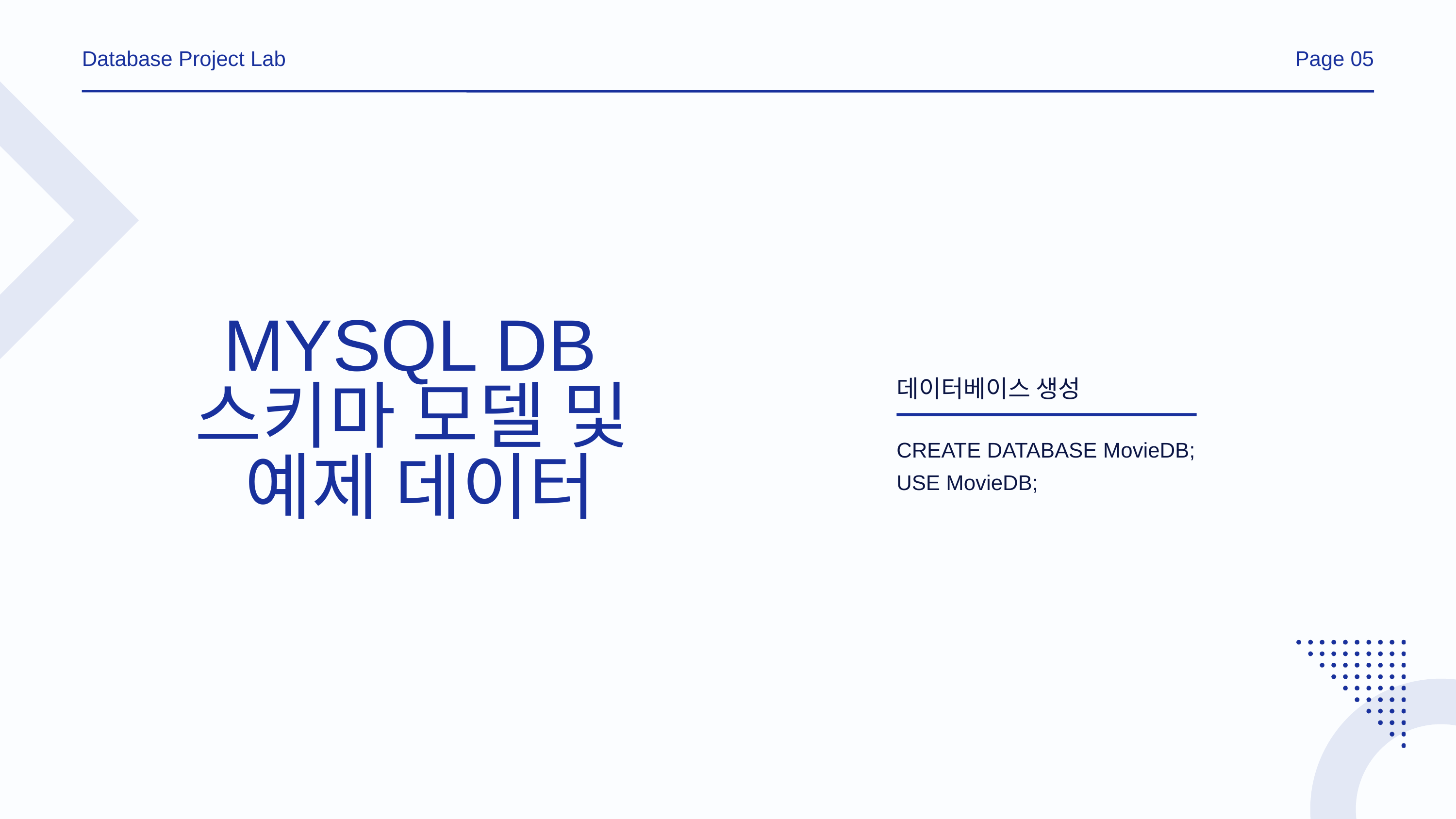

Database Project Lab
Page 05

MYSQL DB
스키마 모델 및
예제 데이터
데이터베이스 생성

CREATE DATABASE MovieDB;
USE MovieDB;